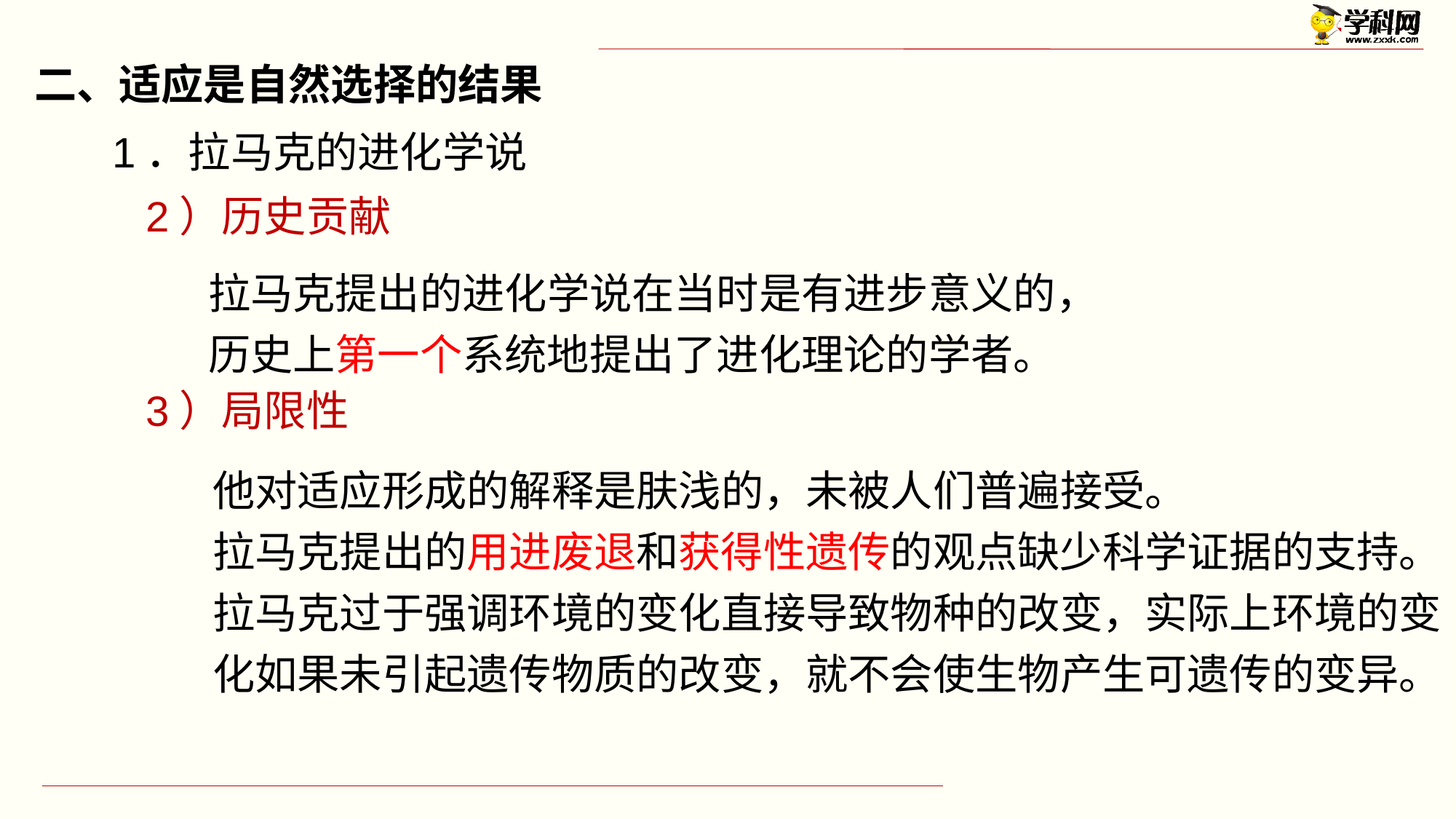

二、适应是自然选择的结果
1．拉马克的进化学说
2）历史贡献
拉马克提出的进化学说在当时是有进步意义的，历史上第一个系统地提出了进化理论的学者。
3）局限性
他对适应形成的解释是肤浅的，未被人们普遍接受。
拉马克提出的用进废退和获得性遗传的观点缺少科学证据的支持。拉马克过于强调环境的变化直接导致物种的改变，实际上环境的变化如果未引起遗传物质的改变，就不会使生物产生可遗传的变异。